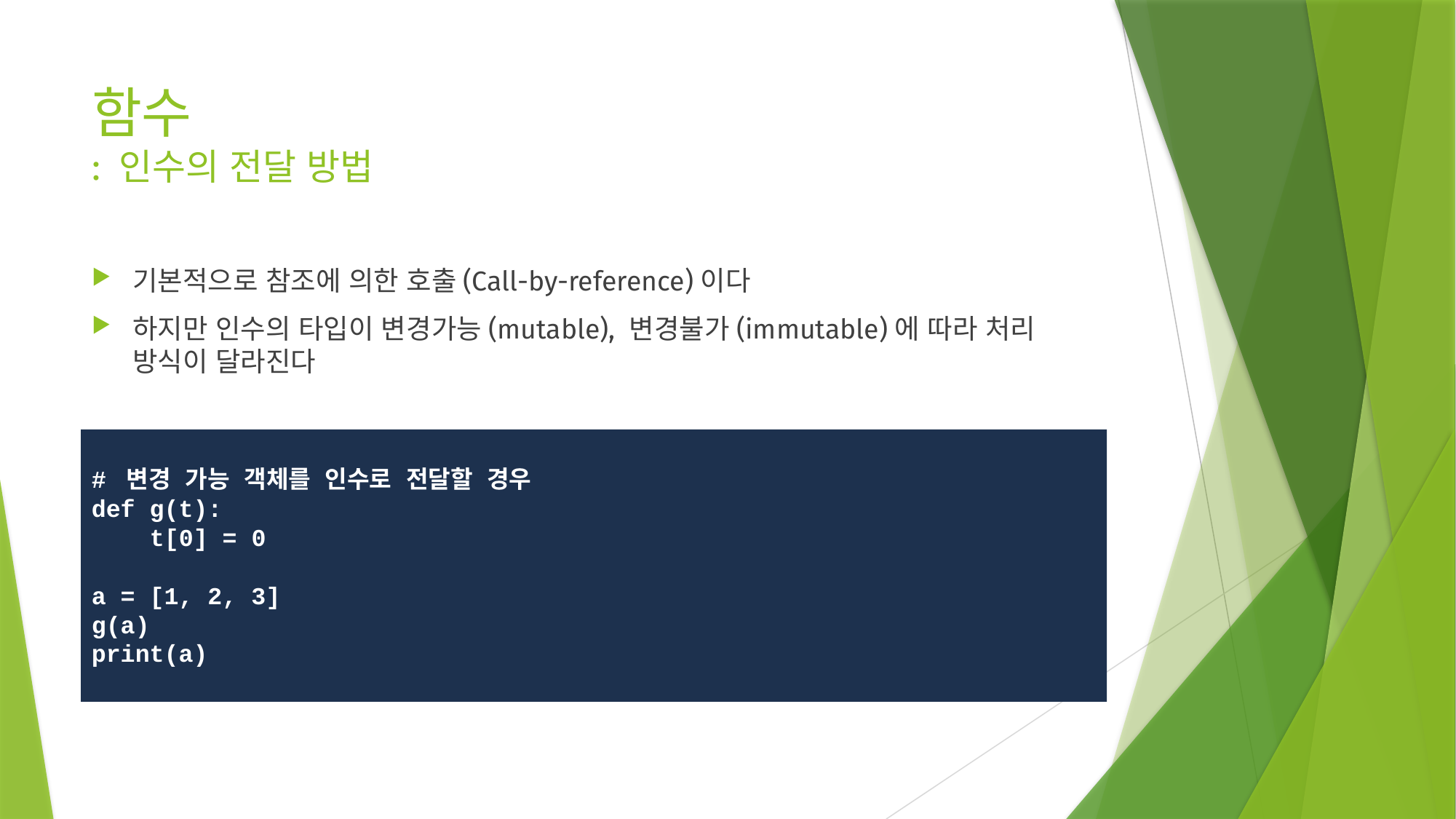

# 함수 : 인수의 전달 방법
기본적으로 참조에 의한 호출(Call-by-reference)이다
하지만 인수의 타입이 변경가능(mutable), 변경불가(immutable)에 따라 처리 방식이 달라진다

# 변경 가능 객체를 인수로 전달할 경우
def g(t):
    t[0] = 0
a = [1, 2, 3]
g(a)
print(a)